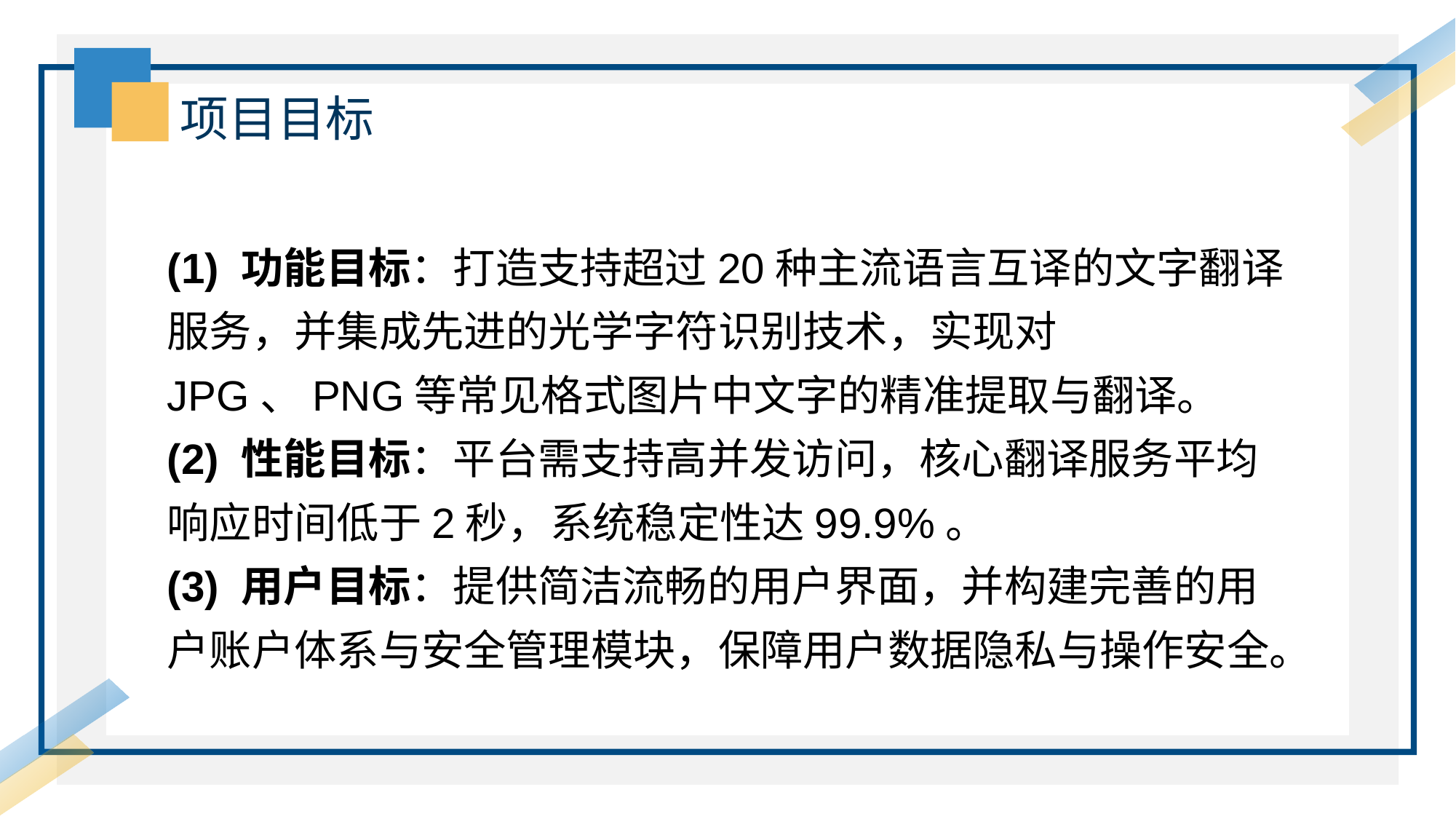

项目目标
(1) 功能目标：打造支持超过20种主流语言互译的文字翻译服务，并集成先进的光学字符识别技术，实现对JPG、PNG等常见格式图片中文字的精准提取与翻译。
(2) 性能目标：平台需支持高并发访问，核心翻译服务平均响应时间低于2秒，系统稳定性达99.9%。
(3) 用户目标：提供简洁流畅的用户界面，并构建完善的用户账户体系与安全管理模块，保障用户数据隐私与操作安全。